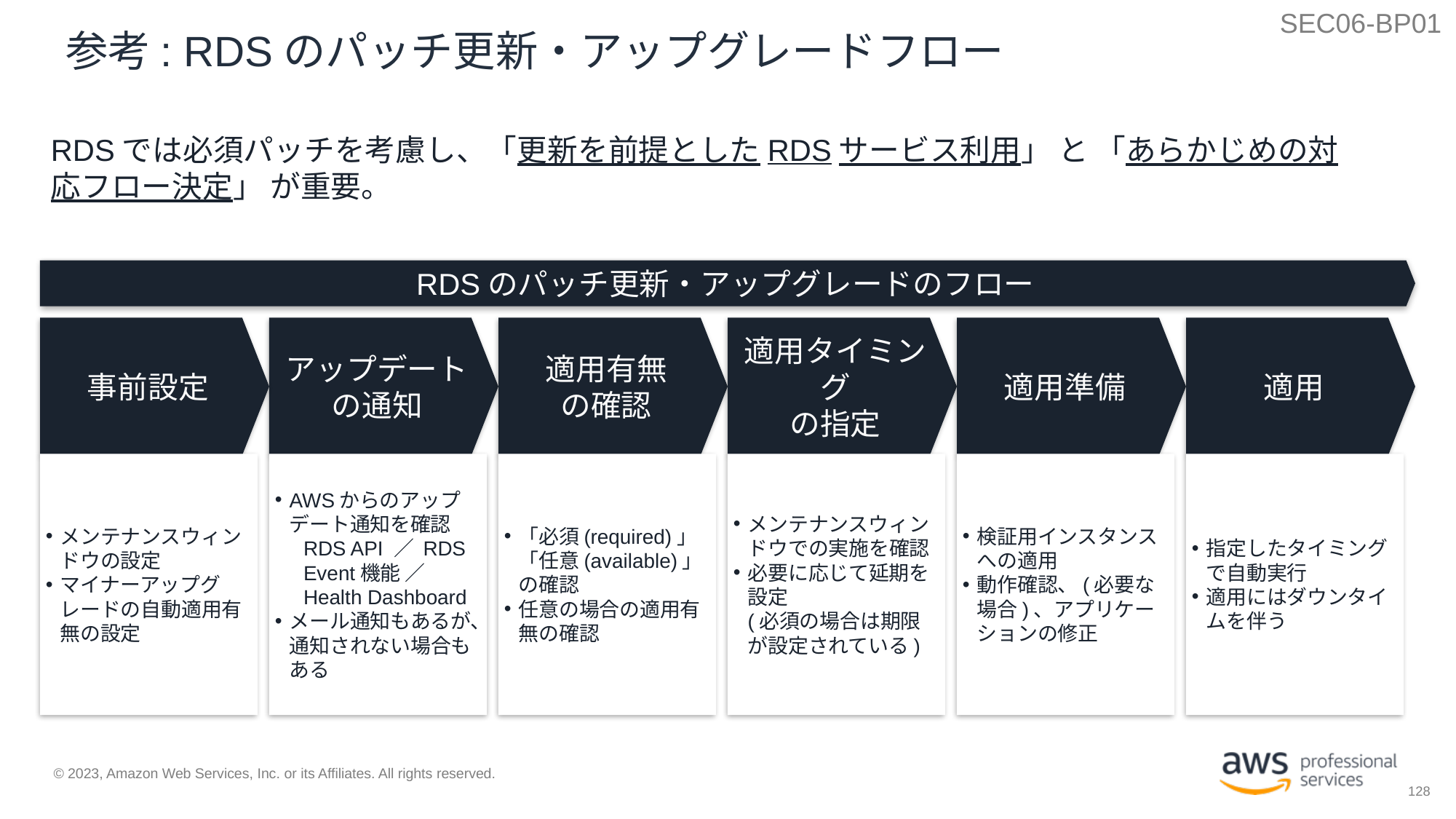

SEC06-BP01
# 参考: RDSのパッチ更新・アップグレードフロー
RDSでは必須パッチを考慮し、「更新を前提としたRDSサービス利用」 と 「あらかじめの対応フロー決定」 が重要。
RDSのパッチ更新・アップグレードのフロー
事前設定
アップデート
の通知
適用有無
の確認
適用
適用タイミング
の指定
適用準備
メンテナンスウィンドウの設定
マイナーアップグレードの自動適用有無の設定
AWSからのアップデート通知を確認
RDS API ／ RDS Event機能 ／
Health Dashboard
メール通知もあるが、通知されない場合もある
「必須(required)」「任意(available)」の確認
任意の場合の適用有無の確認
メンテナンスウィンドウでの実施を確認
必要に応じて延期を設定
(必須の場合は期限が設定されている)
検証用インスタンスへの適用
動作確認、(必要な場合)、アプリケーションの修正
指定したタイミングで自動実行
適用にはダウンタイムを伴う